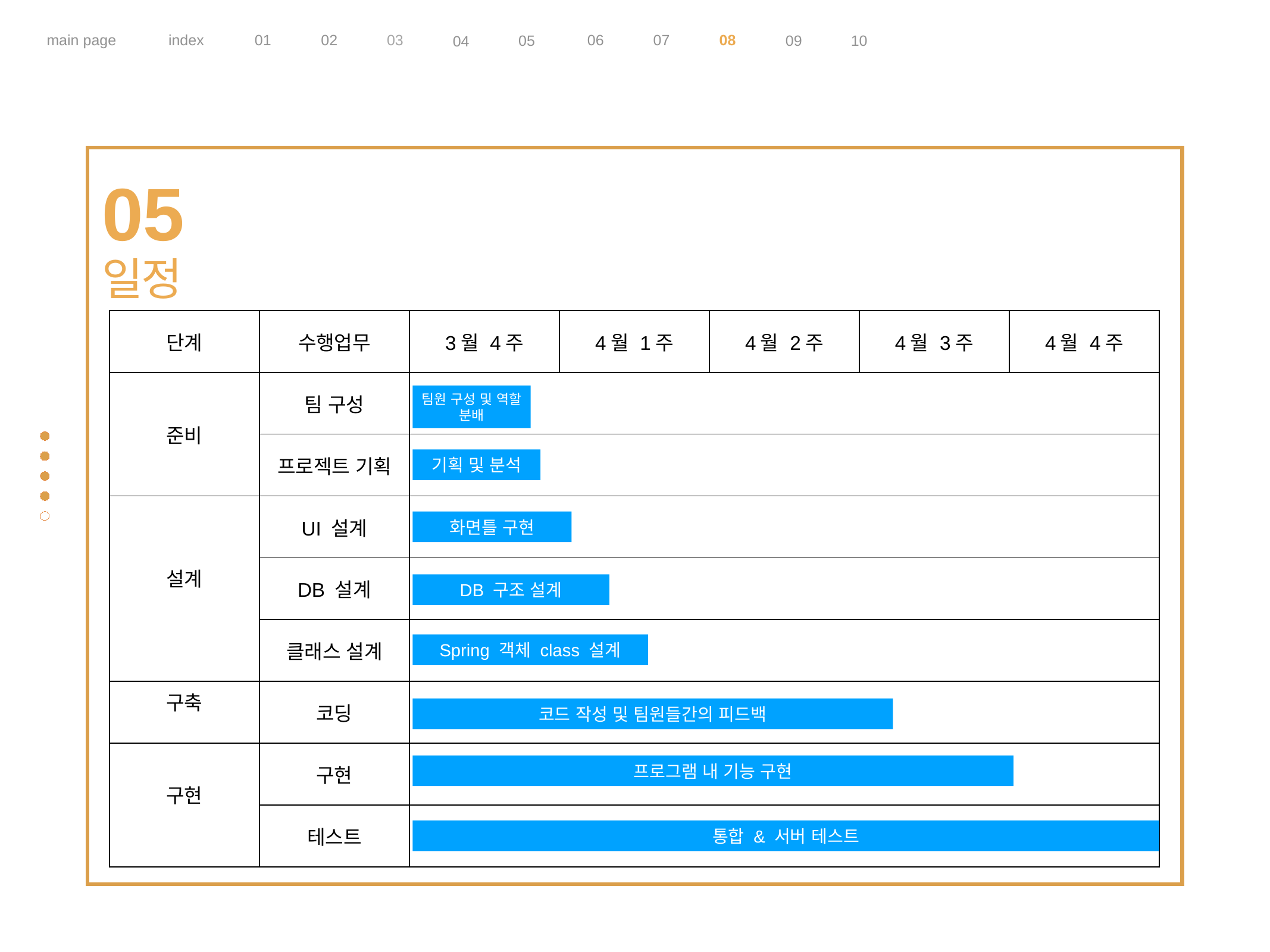

main page
index
01
02
03
06
07
08
04
05
09
10

05
일정
| 단계 | 수행업무 | 3월 4주 | 4월 1주 | 4월 2주 | 4월 3주 | 4월 4주 |
| --- | --- | --- | --- | --- | --- | --- |
| 준비 | 팀 구성 |  |  |  |  |  |
|  | 프로젝트 기획 |  |  |  |  |  |
| 설계 | UI 설계 |  |  |  |  |  |
|  | DB 설계 |  |  |  |  |  |
|  | 클래스 설계 |  |  |  |  |  |
| 구축 | 코딩 |  |  |  |  |  |
| 구현 | 구현 |  |  |  |  |  |
|  | 테스트 |  |  |  |  |  |
팀원 구성 및 역할 분배

기획 및 분석

화면틀 구현
DB 구조 설계
Spring 객체 class 설계
코드 작성 및 팀원들간의 피드백
프로그램 내 기능 구현
통합 & 서버 테스트